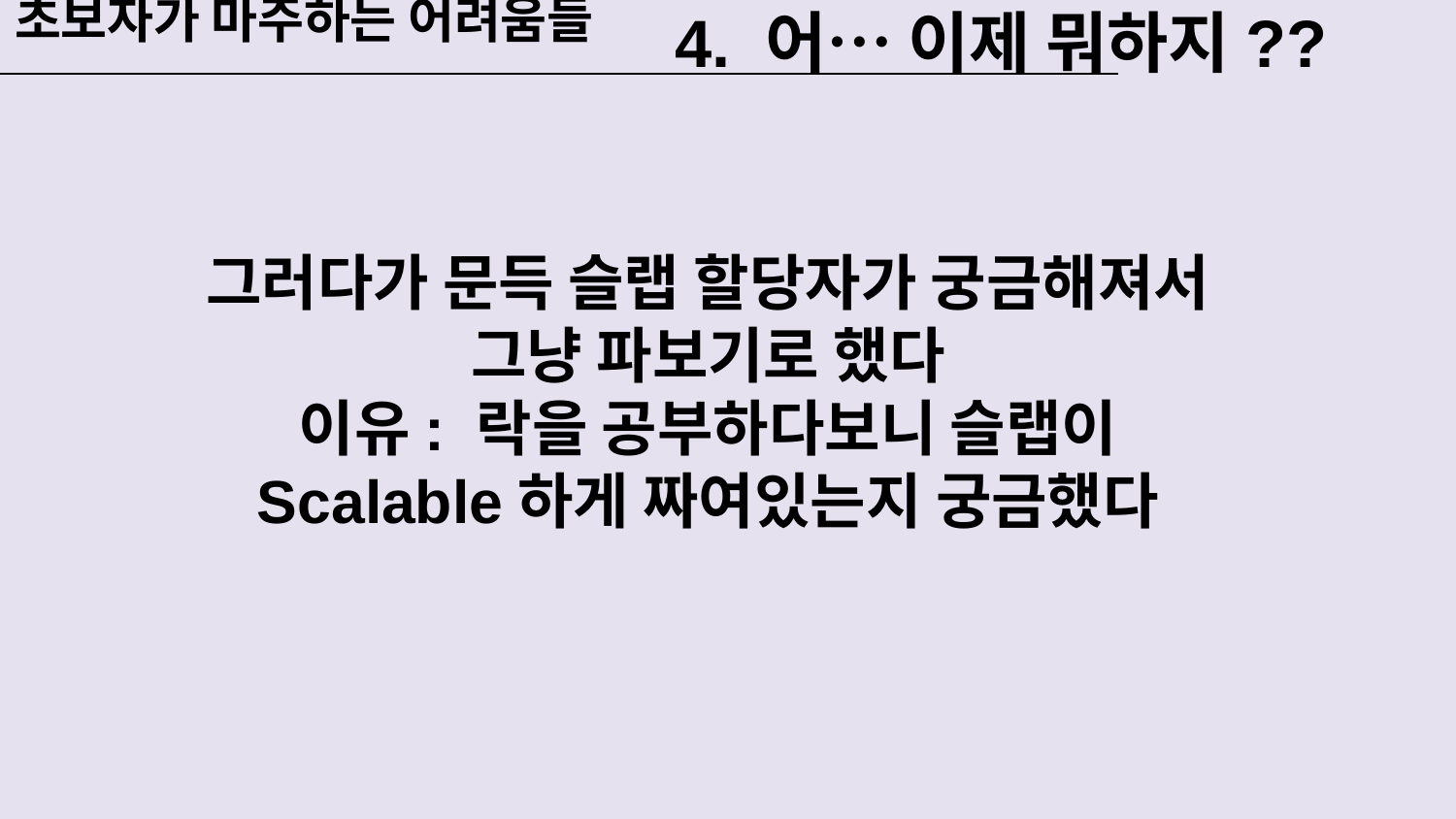

초보자가 마주하는 어려움들
# 4. 어… 이제 뭐하지??
그러다가 문득 슬랩 할당자가 궁금해져서 그냥 파보기로 했다
이유: 락을 공부하다보니 슬랩이 Scalable하게 짜여있는지 궁금했다